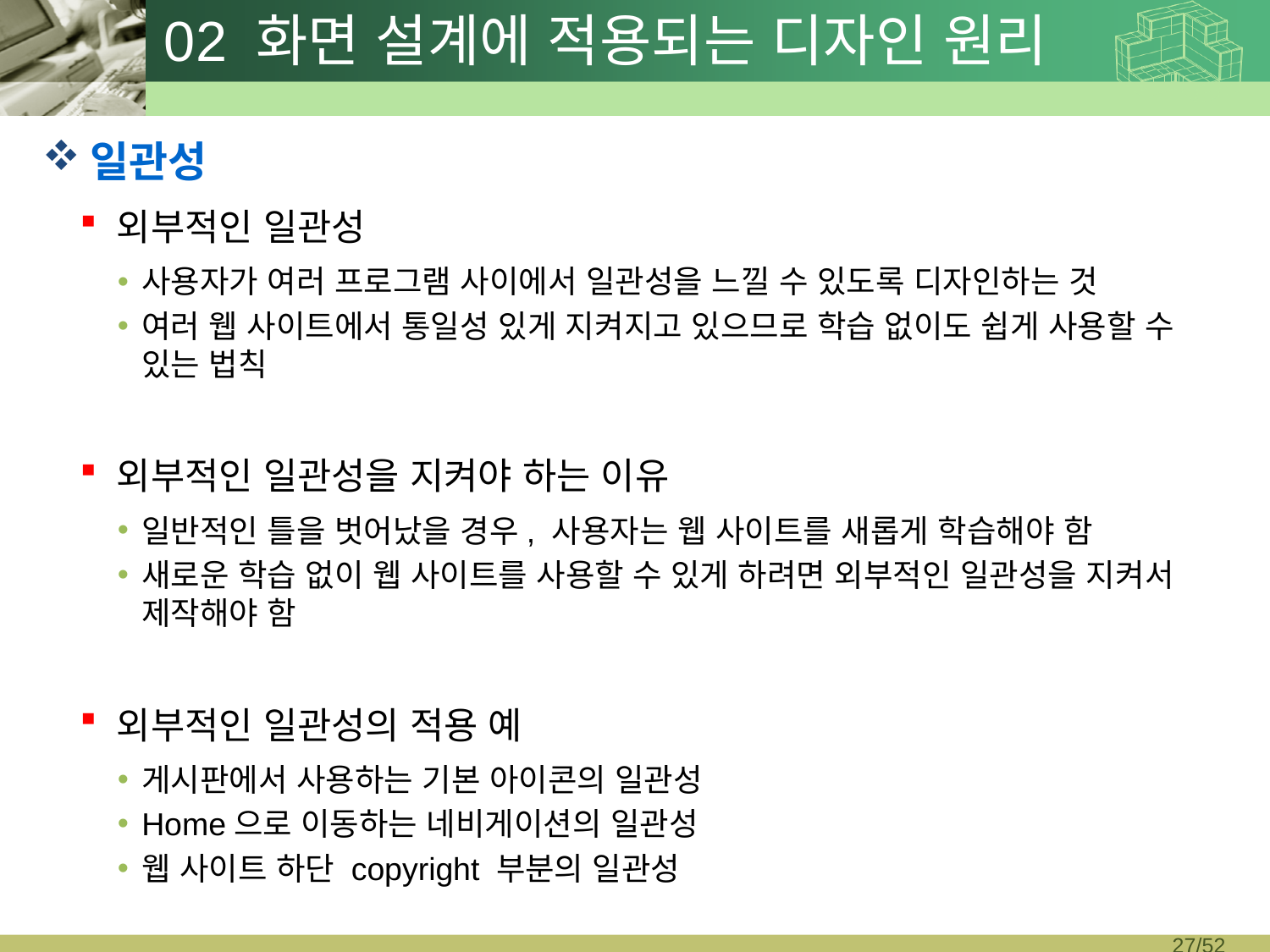

# 02 화면 설계에 적용되는 디자인 원리
일관성
외부적인 일관성
사용자가 여러 프로그램 사이에서 일관성을 느낄 수 있도록 디자인하는 것
여러 웹 사이트에서 통일성 있게 지켜지고 있으므로 학습 없이도 쉽게 사용할 수 있는 법칙

외부적인 일관성을 지켜야 하는 이유
일반적인 틀을 벗어났을 경우, 사용자는 웹 사이트를 새롭게 학습해야 함
새로운 학습 없이 웹 사이트를 사용할 수 있게 하려면 외부적인 일관성을 지켜서 제작해야 함

외부적인 일관성의 적용 예
게시판에서 사용하는 기본 아이콘의 일관성
Home으로 이동하는 네비게이션의 일관성
웹 사이트 하단 copyright 부분의 일관성